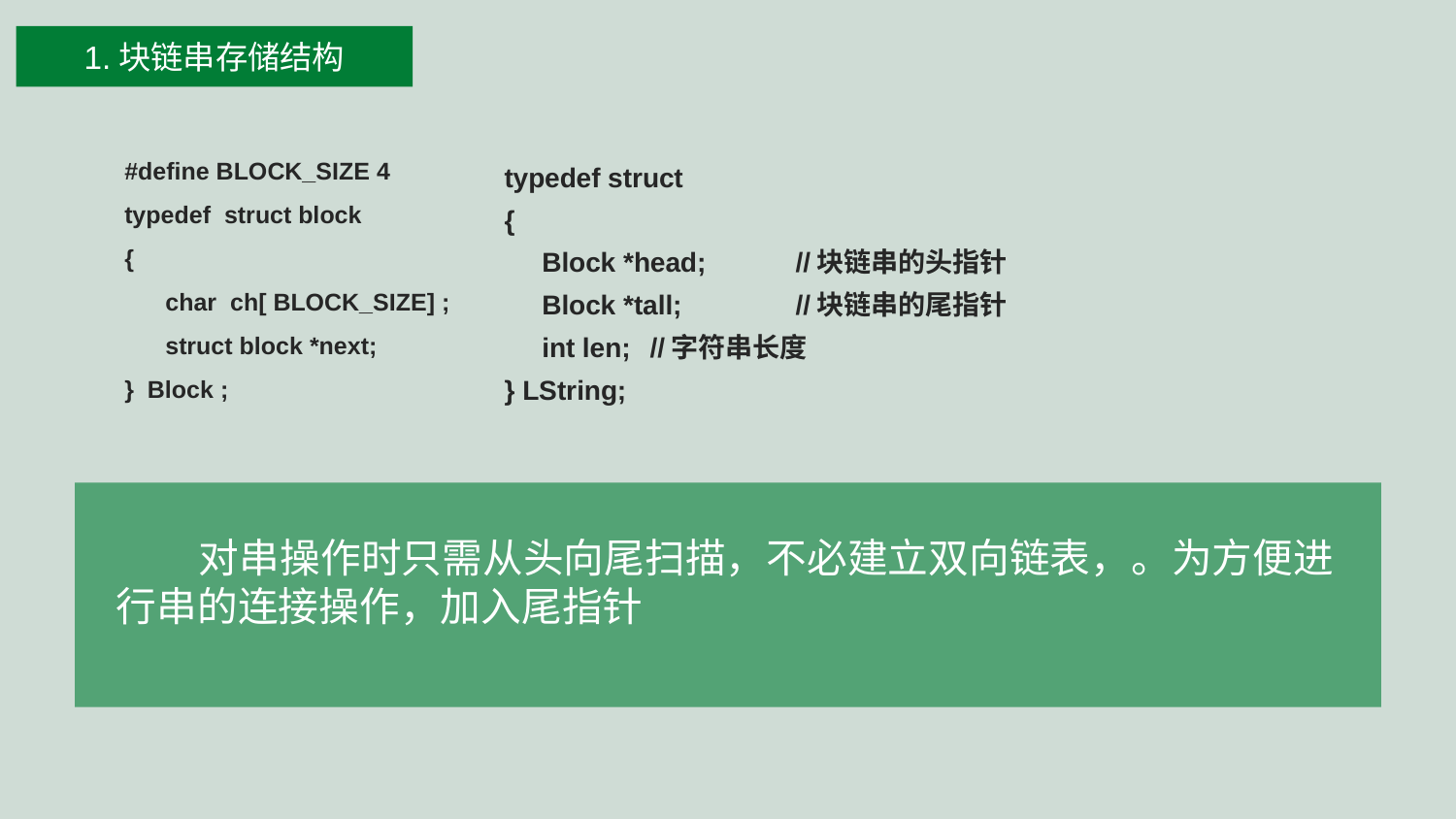

1.块链串存储结构
#define BLOCK_SIZE 4
typedef  struct block
{
      char  ch[ BLOCK_SIZE] ;
      struct block *next;
}  Block ;

typedef struct
{
     Block *head;	//块链串的头指针
     Block *tall;	//块链串的尾指针
     int len;	//字符串长度
} LString;

       对串操作时只需从头向尾扫描，不必建立双向链表，。为方便进行串的连接操作，加入尾指针